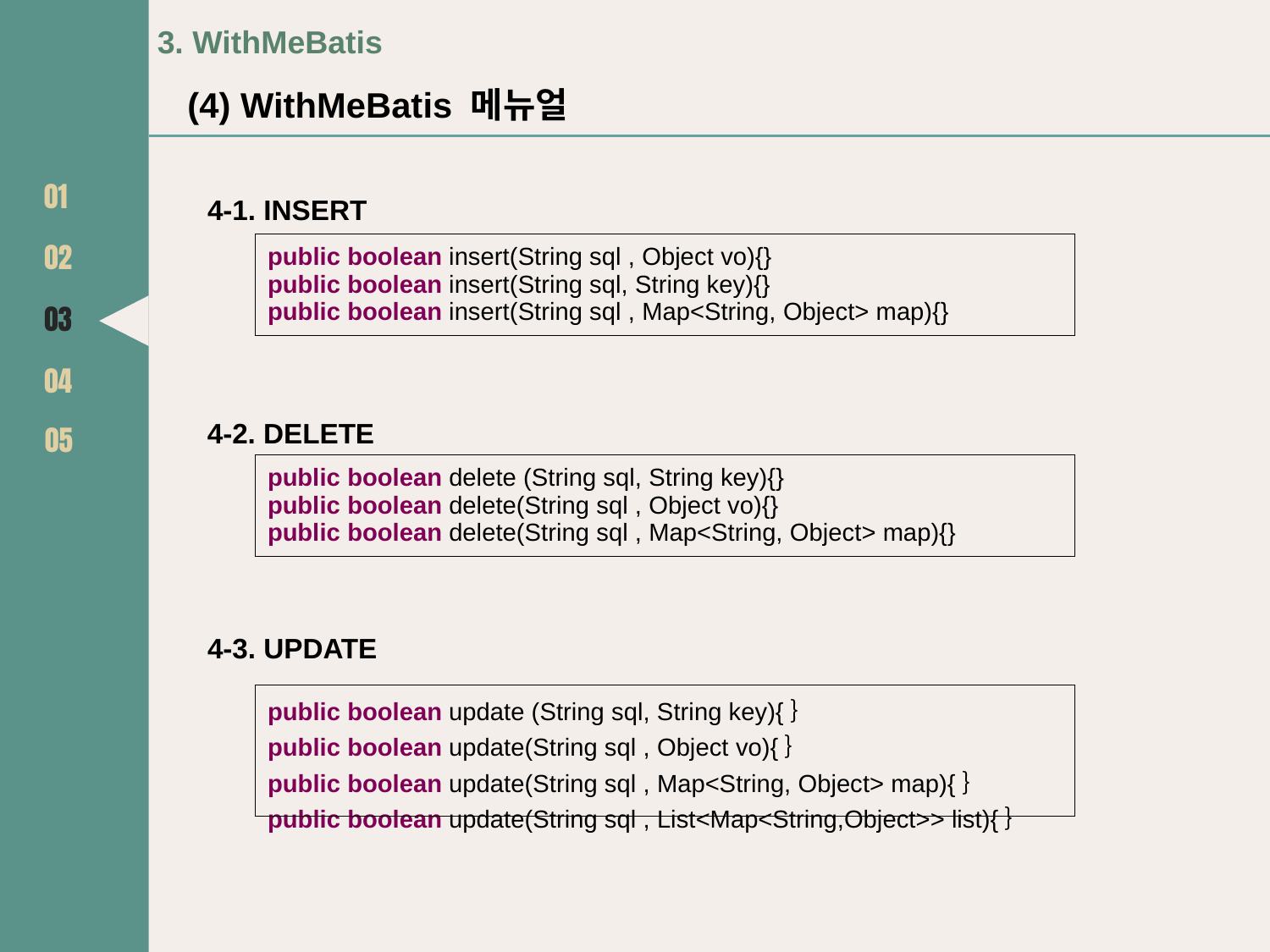

01

02

03
04
05
3. WithMeBatis
(4) WithMeBatis 메뉴얼

4-1. INSERT

| public boolean insert(String sql , Object vo){} public boolean insert(String sql, String key){} public boolean insert(String sql , Map<String, Object> map){} |
| --- |
4-2. DELETE

| public boolean delete (String sql, String key){} public boolean delete(String sql , Object vo){} public boolean delete(String sql , Map<String, Object> map){} |
| --- |
4-3. UPDATE

| public boolean update (String sql, String key){｝ public boolean update(String sql , Object vo){｝ public boolean update(String sql , Map<String, Object> map){｝ public boolean update(String sql , List<Map<String,Object>> list){｝ |
| --- |